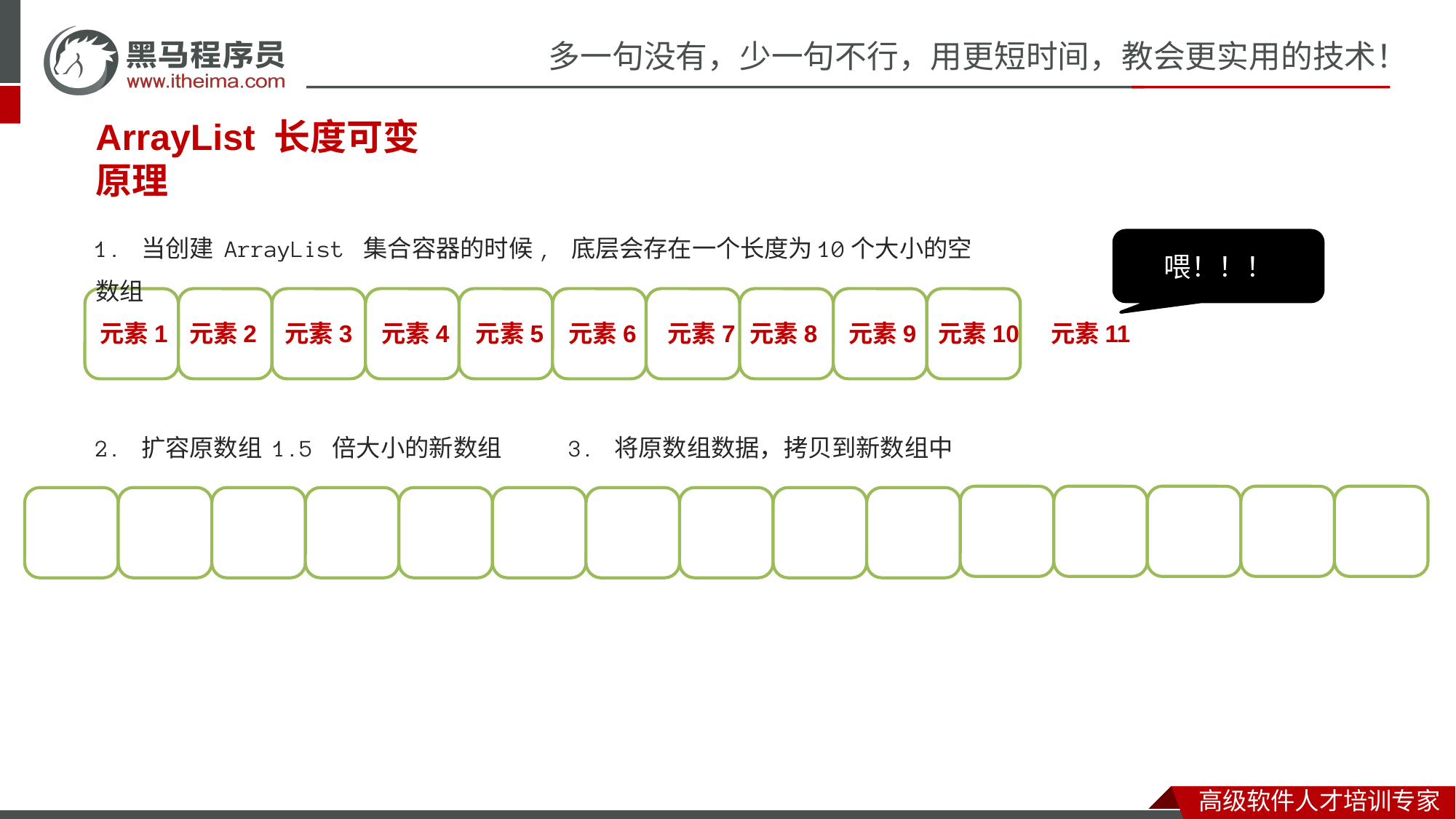

ArrayList 长度可变原理
1. 当创建 ArrayList 集合容器的时候, 底层会存在一个长度为10个大小的空数组
喂！！！

元素1
元素2
元素3
元素4
元素5
元素6
元素7
元素8
元素9
元素10
元素11
2. 扩容原数组 1.5 倍大小的新数组
3. 将原数组数据，拷贝到新数组中